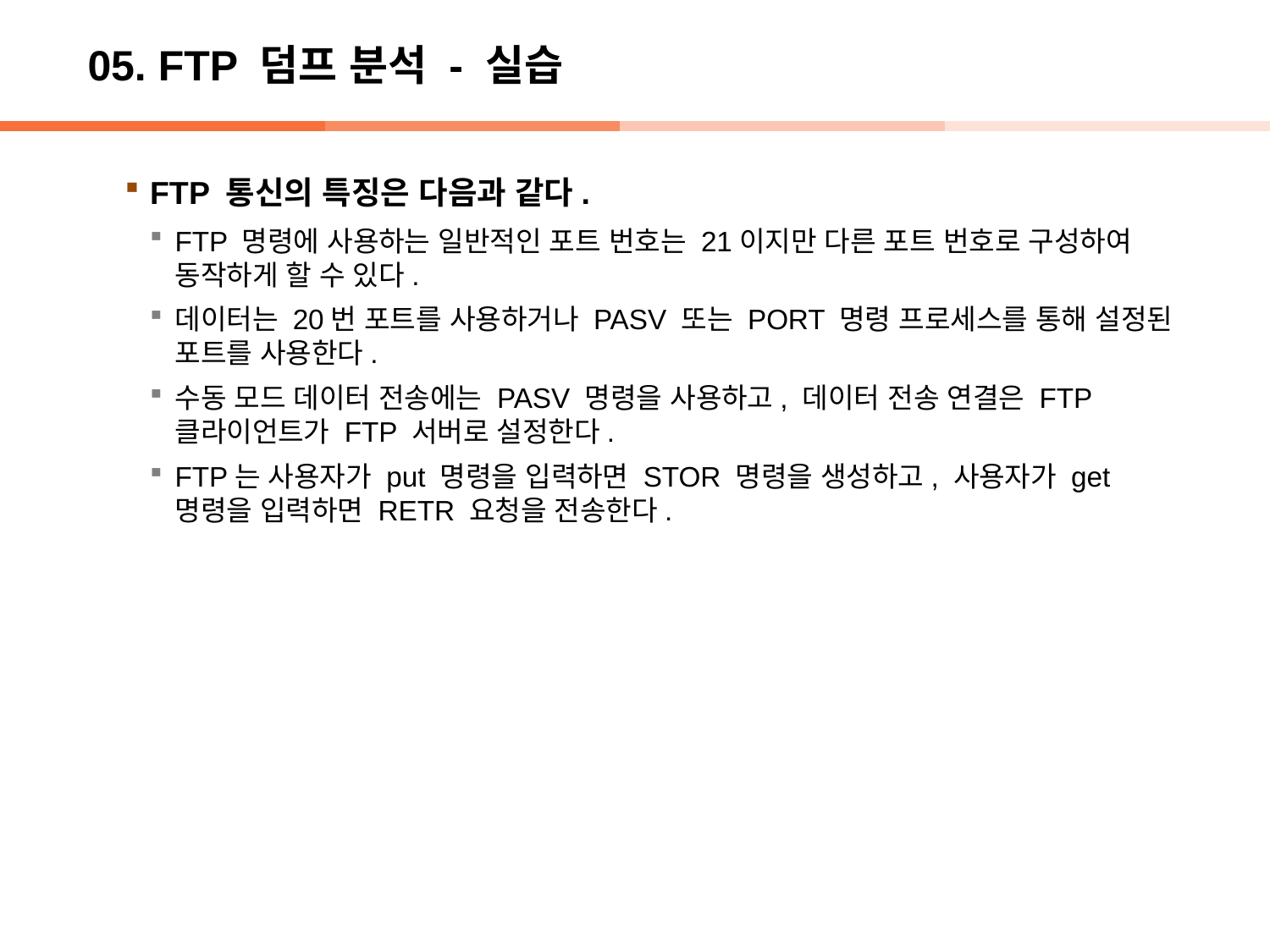

# 05. FTP 덤프 분석 - 실습
FTP 통신의 특징은 다음과 같다.
FTP 명령에 사용하는 일반적인 포트 번호는 21이지만 다른 포트 번호로 구성하여 동작하게 할 수 있다.
데이터는 20번 포트를 사용하거나 PASV 또는 PORT 명령 프로세스를 통해 설정된 포트를 사용한다.
수동 모드 데이터 전송에는 PASV 명령을 사용하고, 데이터 전송 연결은 FTP 클라이언트가 FTP 서버로 설정한다.
FTP는 사용자가 put 명령을 입력하면 STOR 명령을 생성하고, 사용자가 get 명령을 입력하면 RETR 요청을 전송한다.